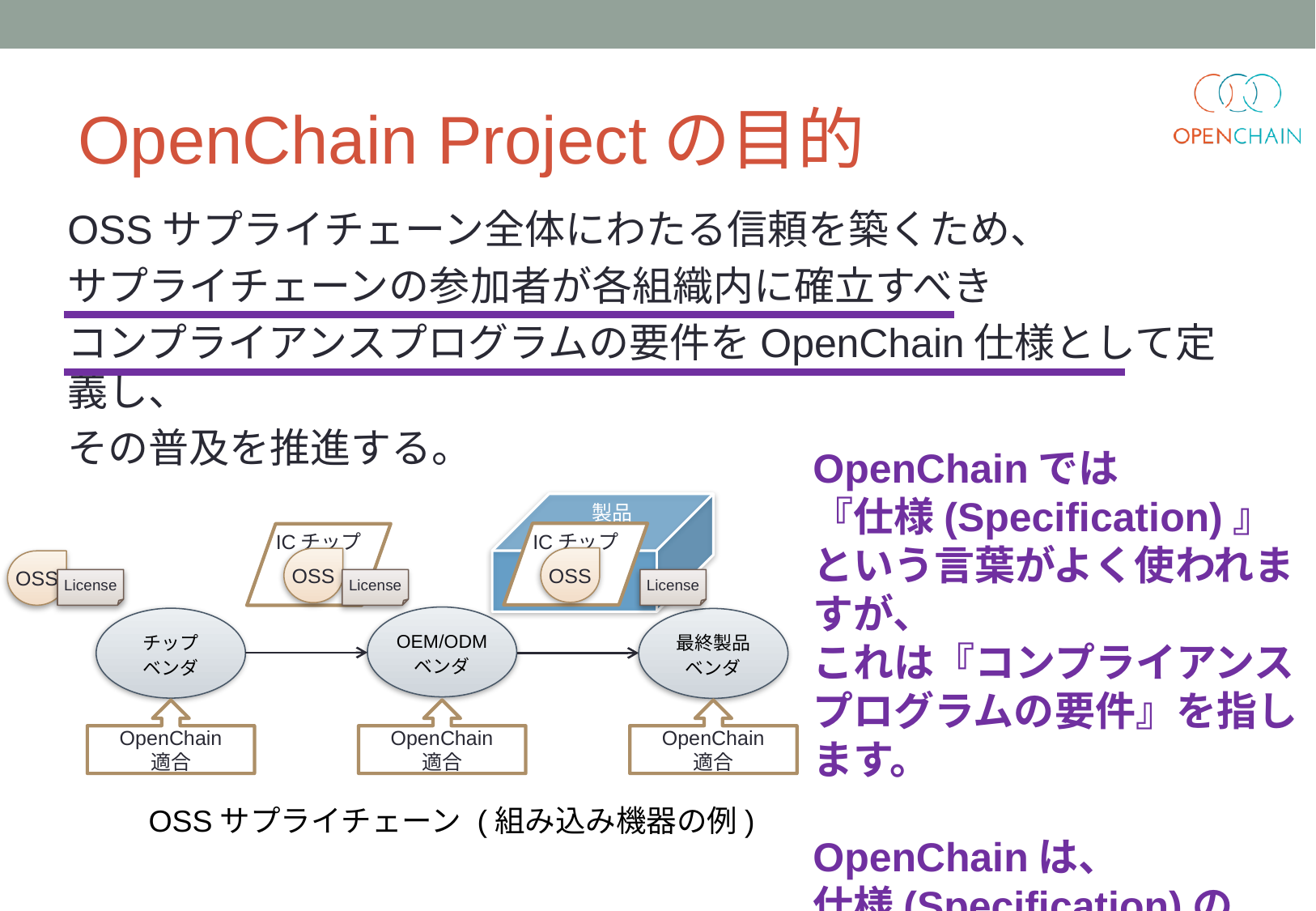

# OpenChain Projectの目的
OSSサプライチェーン全体にわたる信頼を築くため、
サプライチェーンの参加者が各組織内に確立すべき
コンプライアンスプログラムの要件をOpenChain仕様として定義し、
その普及を推進する。
OpenChainでは
『仕様(Specification)』
という言葉がよく使われますが、
これは『コンプライアンス
プログラムの要件』を指します。

OpenChainは、
仕様(Specification)の
定義と普及を目指しています。

製品
ICチップ
OSS
ICチップ
OSS
OSS
OEM/ODM
ベンダ
チップ
ベンダ
最終製品
ベンダ
OpenChain
適合
OpenChain
適合
OpenChain
適合
OSSサプライチェーン (組み込み機器の例)
License
License
License